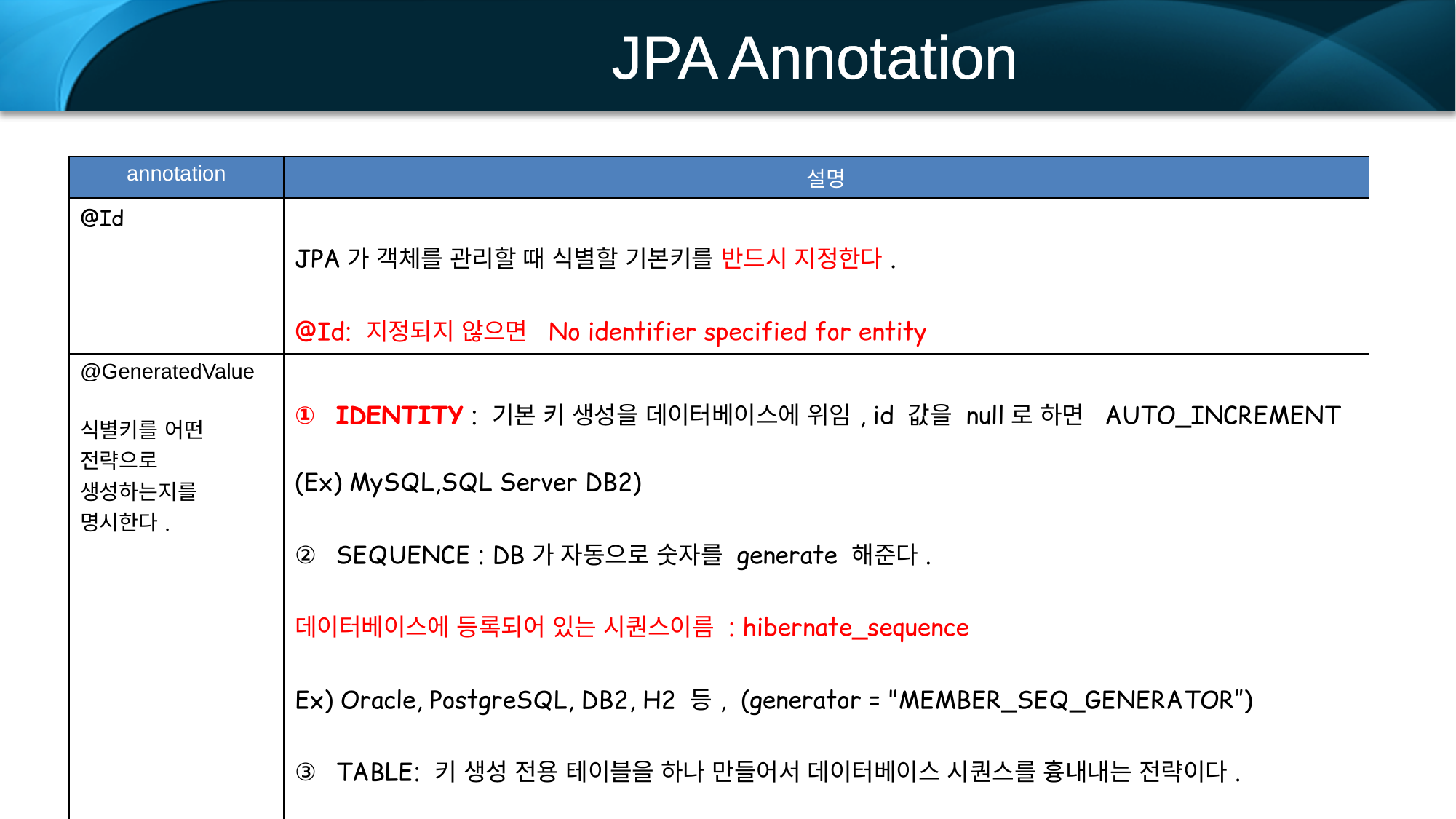

JPA Annotation
| annotation | 설명 |
| --- | --- |
| @Id | JPA가 객체를 관리할 때 식별할 기본키를 반드시 지정한다. @Id: 지정되지 않으면 No identifier specified for entity |
| @GeneratedValue 식별키를 어떤 전략으로 생성하는지를 명시한다. | IDENTITY : 기본 키 생성을 데이터베이스에 위임, id 값을 null로 하면 AUTO\_INCREMENT (Ex) MySQL,SQL Server DB2) SEQUENCE : DB가 자동으로 숫자를 generate 해준다. 데이터베이스에 등록되어 있는 시퀀스이름 : hibernate\_sequence Ex) Oracle, PostgreSQL, DB2, H2 등, (generator = "MEMBER\_SEQ\_GENERATOR”) TABLE: 키 생성 전용 테이블을 하나 만들어서 데이터베이스 시퀀스를 흉내내는 전략이다. AUTO : 특정 데이터베이스에 맞게 자동으로 생성되는 방식이다. （기본전략） |